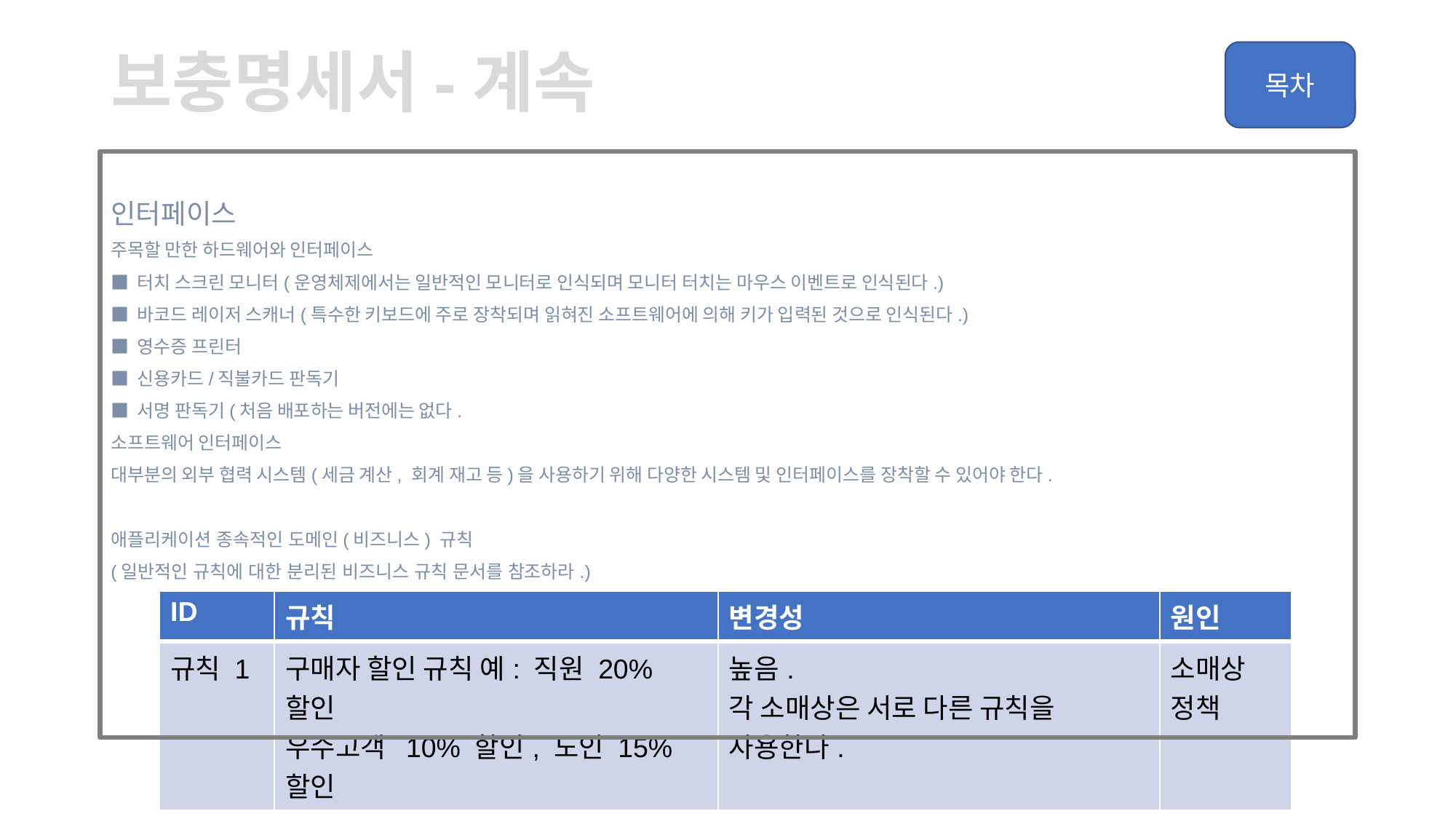

# 보충명세서-계속

인터페이스
주목할 만한 하드웨어와 인터페이스
■ 터치 스크린 모니터(운영체제에서는 일반적인 모니터로 인식되며 모니터 터치는 마우스 이벤트로 인식된다.)
■ 바코드 레이저 스캐너(특수한 키보드에 주로 장착되며 읽혀진 소프트웨어에 의해 키가 입력된 것으로 인식된다.)
■ 영수증 프린터
■ 신용카드/직불카드 판독기
■ 서명 판독기(처음 배포하는 버전에는 없다.
소프트웨어 인터페이스
대부분의 외부 협력 시스템(세금 계산, 회계 재고 등)을 사용하기 위해 다양한 시스템 및 인터페이스를 장착할 수 있어야 한다.

애플리케이션 종속적인 도메인(비즈니스) 규칙
(일반적인 규칙에 대한 분리된 비즈니스 규칙 문서를 참조하라.)

| ID | 규칙 | 변경성 | 원인 |
| --- | --- | --- | --- |
| 규칙 1 | 구매자 할인 규칙 예: 직원 20%할인 우수고객 10% 할인, 노인 15% 할인 | 높음. 각 소매상은 서로 다른 규칙을 사용한다. | 소매상 정책 |